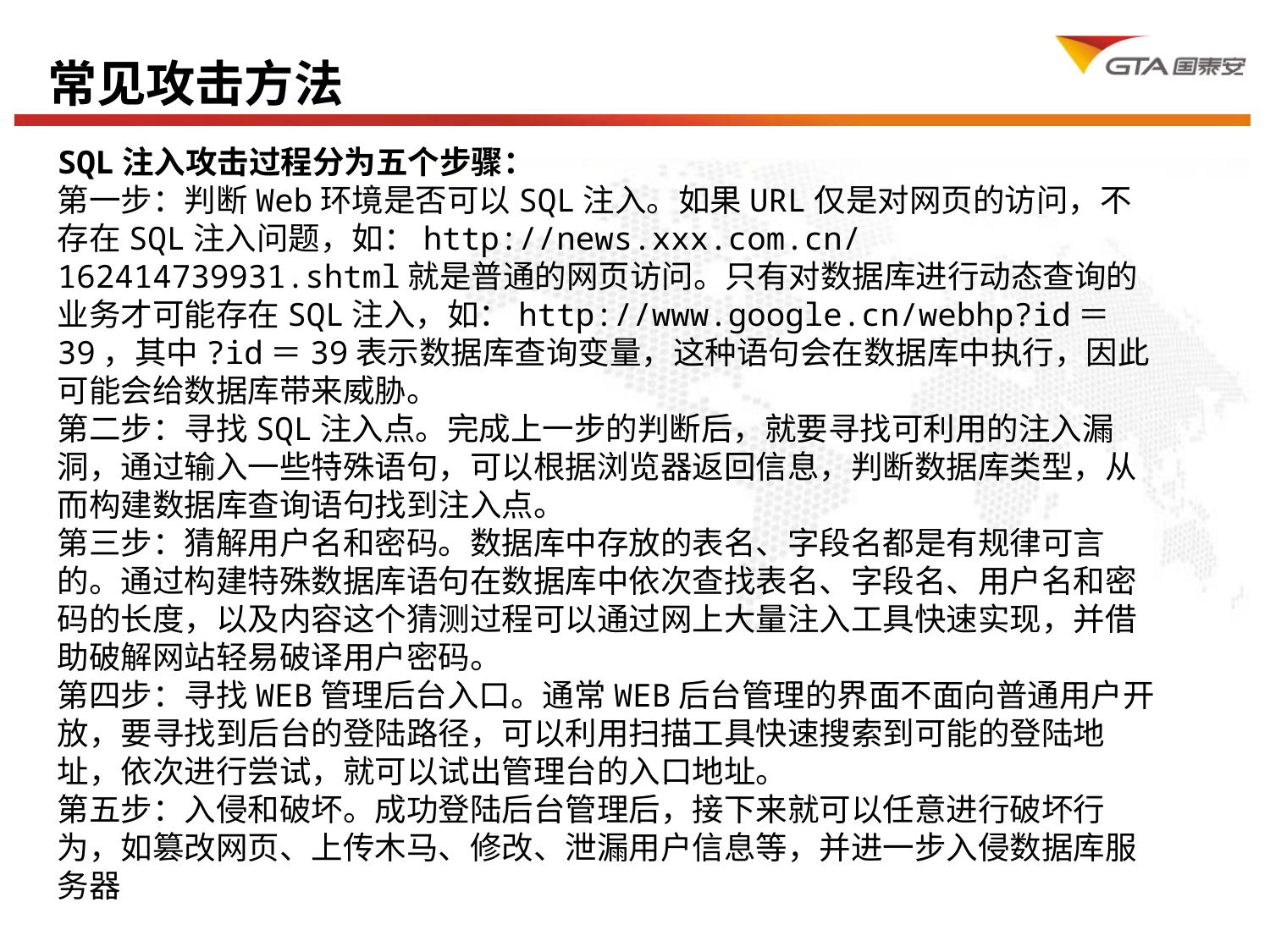

常见攻击方法工作规划和展望
SQL注入攻击过程分为五个步骤：
第一步：判断Web环境是否可以SQL注入。如果URL仅是对网页的访问，不存在SQL注入问题，如：http://news.xxx.com.cn/162414739931.shtml就是普通的网页访问。只有对数据库进行动态查询的业务才可能存在SQL注入，如：http://www.google.cn/webhp?id＝39，其中?id＝39表示数据库查询变量，这种语句会在数据库中执行，因此可能会给数据库带来威胁。
第二步：寻找SQL注入点。完成上一步的判断后，就要寻找可利用的注入漏洞，通过输入一些特殊语句，可以根据浏览器返回信息，判断数据库类型，从而构建数据库查询语句找到注入点。
第三步：猜解用户名和密码。数据库中存放的表名、字段名都是有规律可言的。通过构建特殊数据库语句在数据库中依次查找表名、字段名、用户名和密码的长度，以及内容这个猜测过程可以通过网上大量注入工具快速实现，并借助破解网站轻易破译用户密码。
第四步：寻找WEB管理后台入口。通常WEB后台管理的界面不面向普通用户开放，要寻找到后台的登陆路径，可以利用扫描工具快速搜索到可能的登陆地址，依次进行尝试，就可以试出管理台的入口地址。
第五步：入侵和破坏。成功登陆后台管理后，接下来就可以任意进行破坏行为，如篡改网页、上传木马、修改、泄漏用户信息等，并进一步入侵数据库服务器